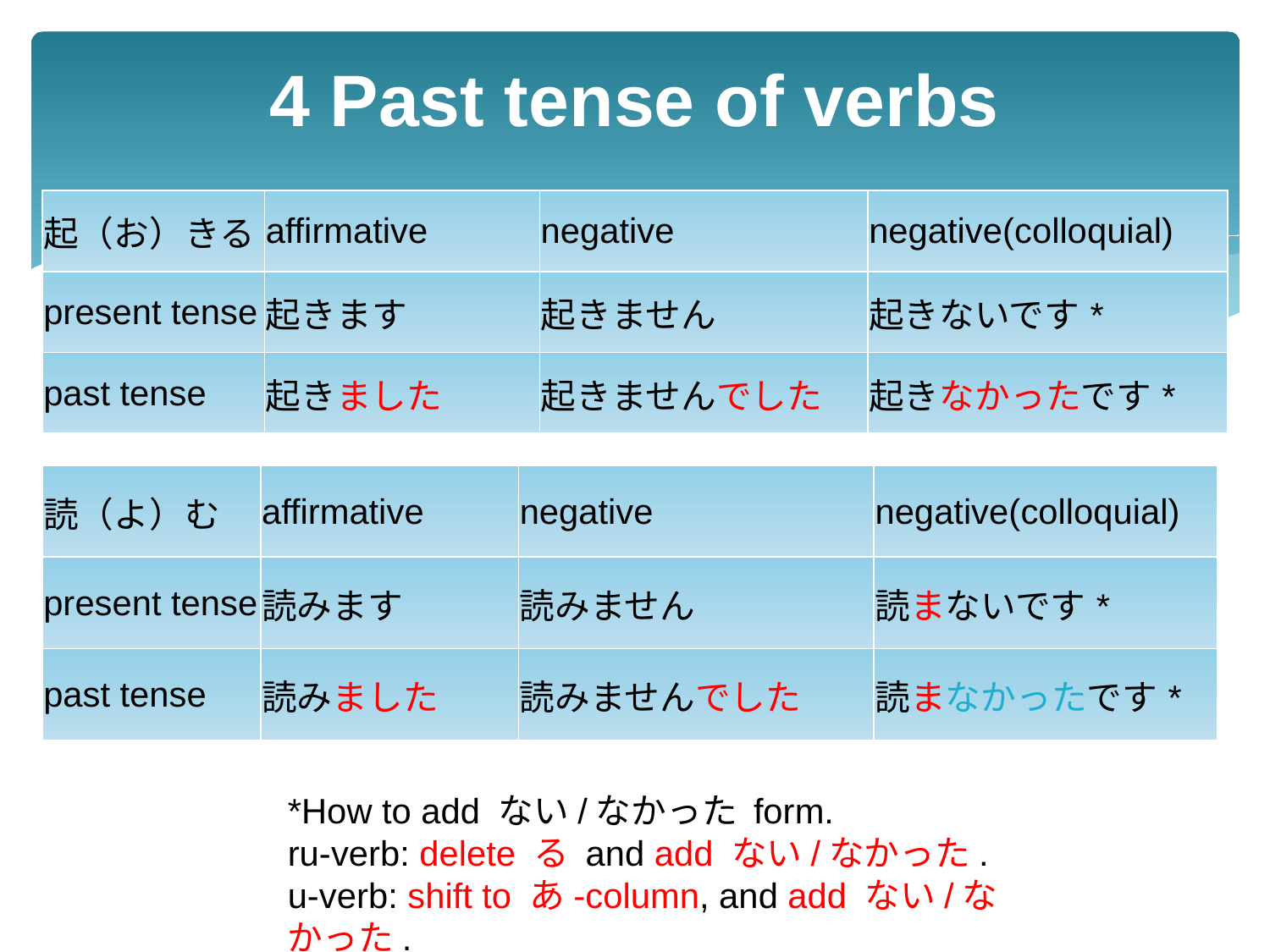

# 4 Past tense of verbs
| 起（お）きる | affirmative | negative | negative(colloquial) |
| --- | --- | --- | --- |
| present tense | 起きます | 起きません | 起きないです\* |
| past tense | 起きました | 起きませんでした | 起きなかったです\* |
| 読（よ）む | affirmative | negative | negative(colloquial) |
| --- | --- | --- | --- |
| present tense | 読みます | 読みません | 読まないです\* |
| past tense | 読みました | 読みませんでした | 読まなかったです\* |
*How to add ない/なかった form.
ru-verb: delete る and add ない/なかった.
u-verb: shift to あ-column, and add ない/なかった.